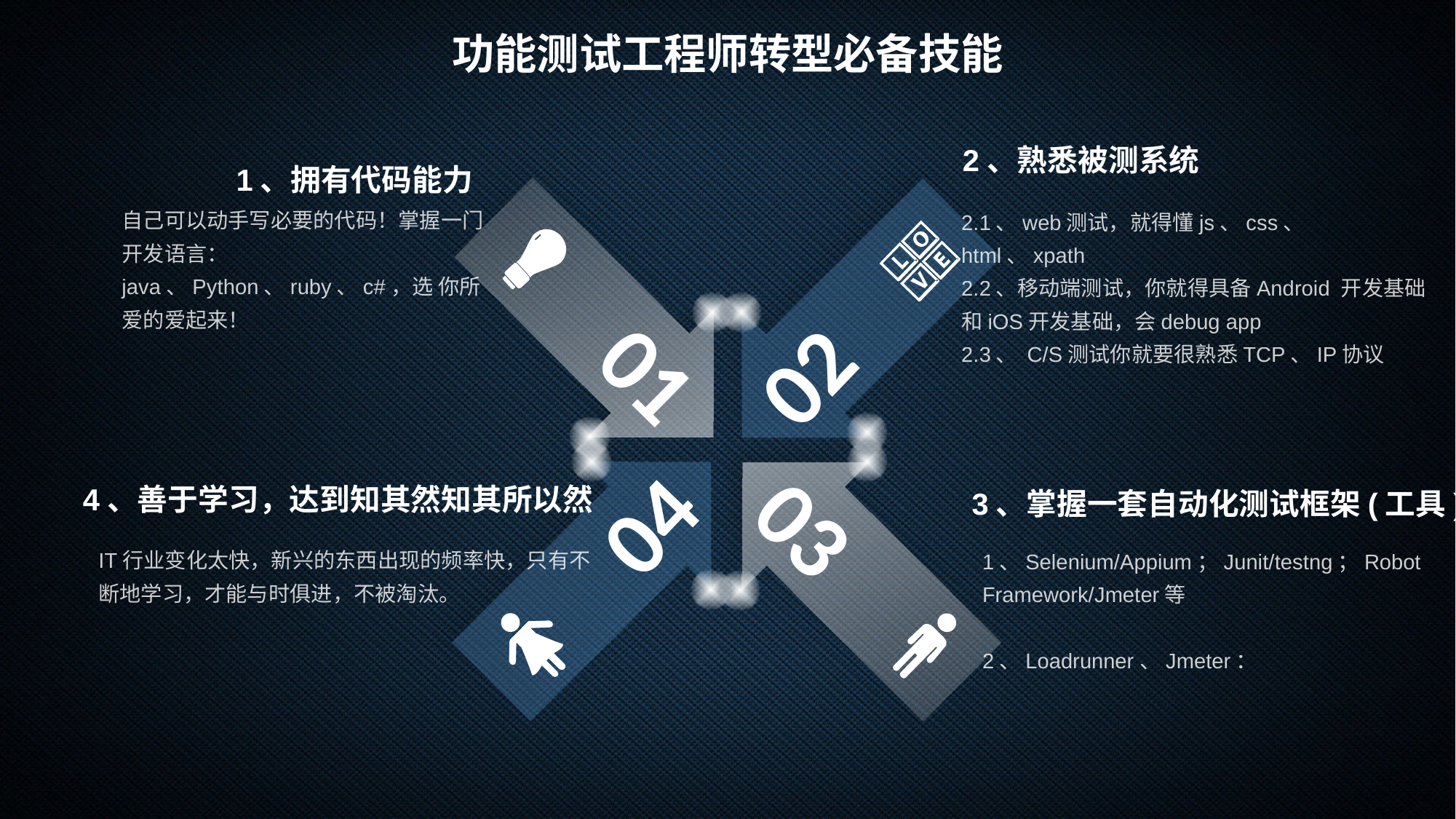

功能测试工程师转型必备技能
2、熟悉被测系统

2.1、web测试，就得懂js、css、    html、xpath
2.2、移动端测试，你就得具备Android 开发基础和iOS开发基础，会debug app
2.3、 C/S测试你就要很熟悉TCP、IP协议
1、拥有代码能力

自己可以动手写必要的代码！掌握一门开发语言：java、Python、ruby、c#，选 你所爱的爱起来！

01

02

04

03

4、善于学习，达到知其然知其所以然

IT行业变化太快，新兴的东西出现的频率快，只有不断地学习，才能与时俱进，不被淘汰。
3、掌握一套自动化测试框架(工具)
1、Selenium/Appium；Junit/testng；Robot Framework/Jmeter等

2、Loadrunner、Jmeter：